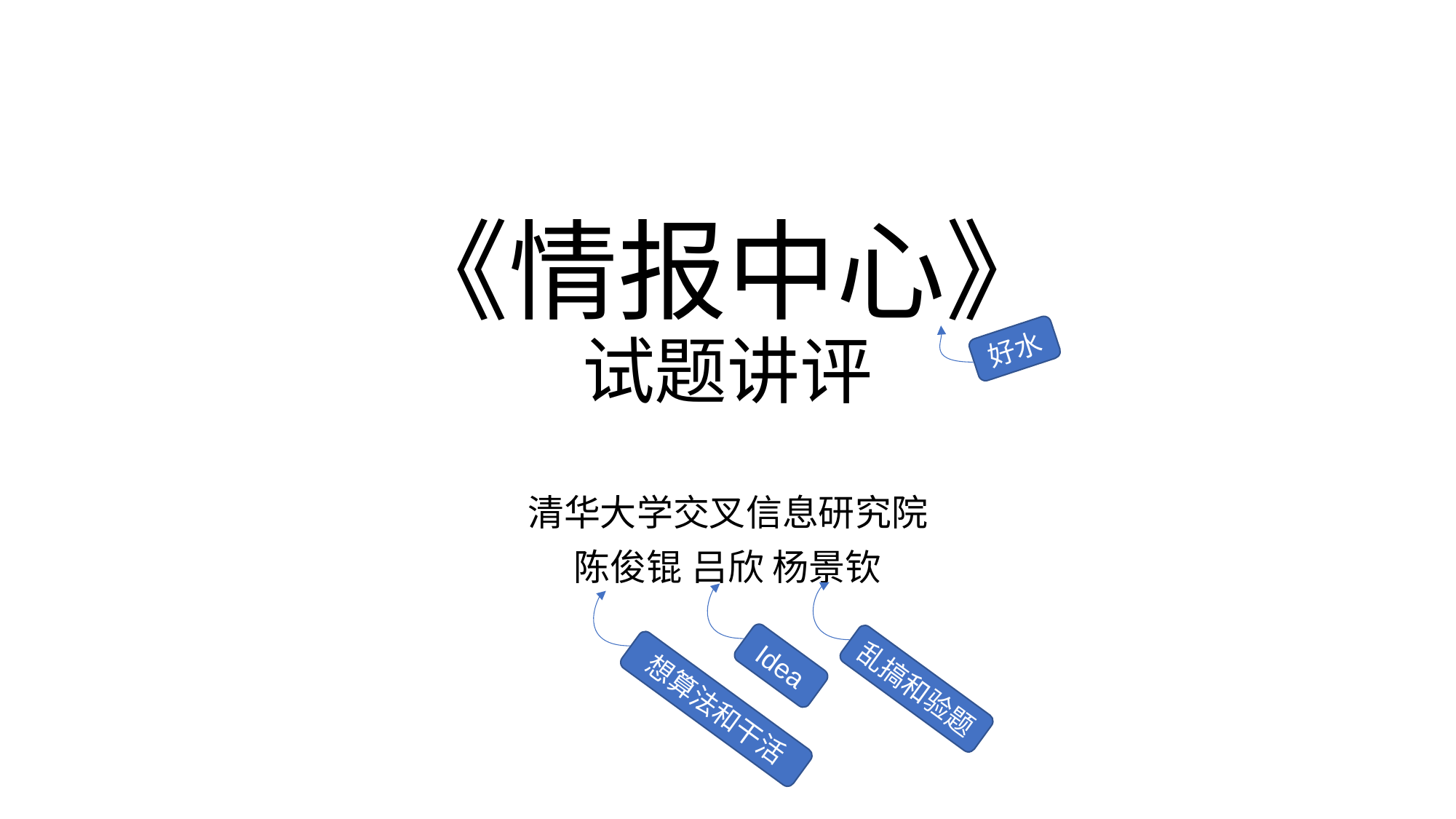

# 《情报中心》 试题讲评
好水

清华大学交叉信息研究院
陈俊锟 吕欣 杨景钦
Idea
乱搞和验题
想算法和干活